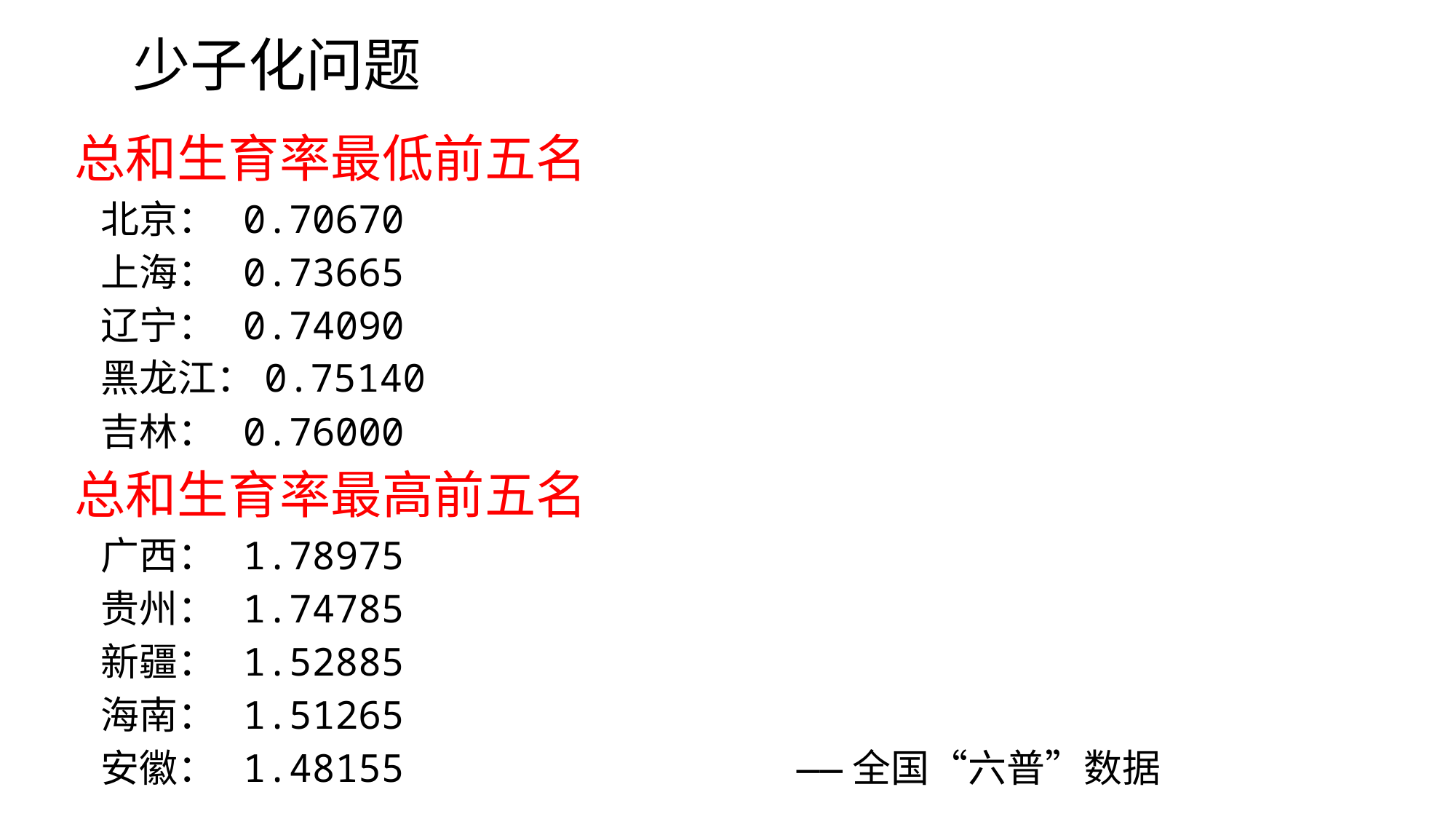

少子化问题

总和生育率最低前五名
  北京：  0.70670
  上海：  0.73665
  辽宁：  0.74090
  黑龙江：0.75140
  吉林：  0.76000
总和生育率最高前五名
  广西：  1.78975
  贵州：  1.74785
  新疆：  1.52885
  海南：  1.51265
  安徽：  1.48155                 ——全国“六普”数据